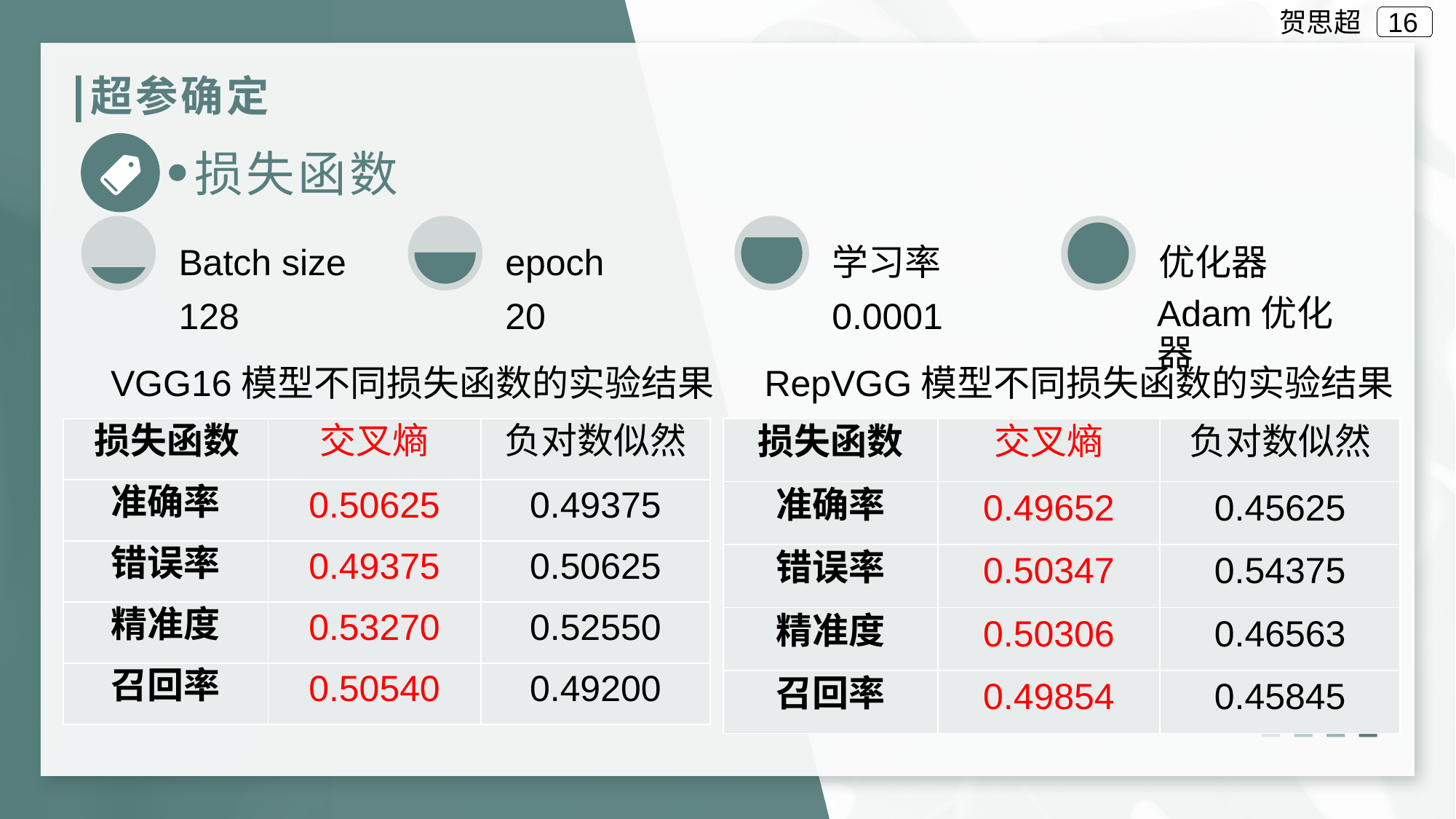

贺思超
# 超参确定

损失函数

128
Batch size
20
epoch
0.0001
学习率
Adam优化器
优化器
VGG16模型不同损失函数的实验结果
RepVGG模型不同损失函数的实验结果
| 损失函数 | 交叉熵 | 负对数似然 |
| --- | --- | --- |
| 准确率 | 0.50625 | 0.49375 |
| 错误率 | 0.49375 | 0.50625 |
| 精准度 | 0.53270 | 0.52550 |
| 召回率 | 0.50540 | 0.49200 |
| 损失函数 | 交叉熵 | 负对数似然 |
| --- | --- | --- |
| 准确率 | 0.49652 | 0.45625 |
| 错误率 | 0.50347 | 0.54375 |
| 精准度 | 0.50306 | 0.46563 |
| 召回率 | 0.49854 | 0.45845 |